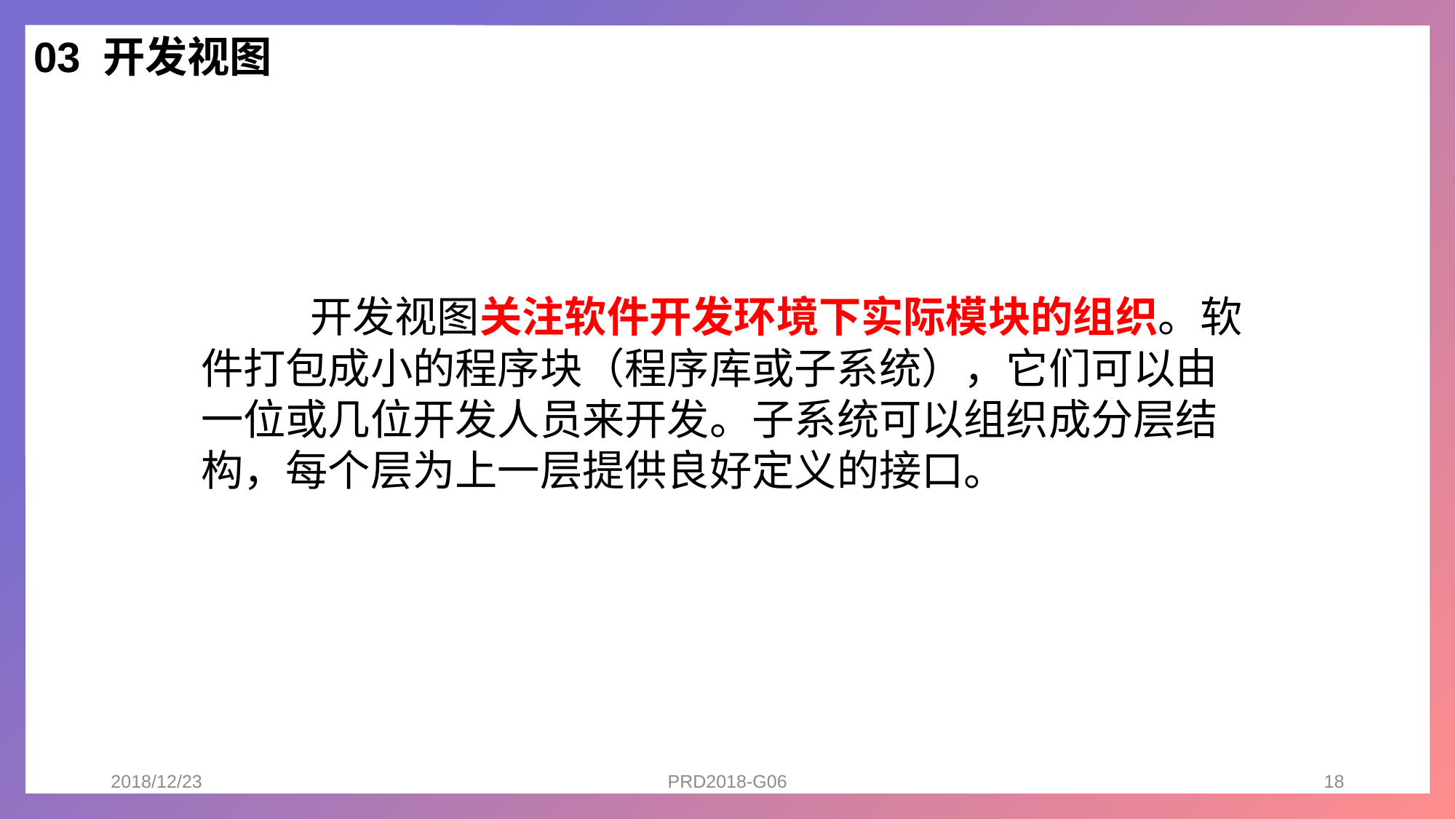

03 开发视图
	开发视图关注软件开发环境下实际模块的组织。软件打包成小的程序块（程序库或子系统），它们可以由一位或几位开发人员来开发。子系统可以组织成分层结构，每个层为上一层提供良好定义的接口。
2018/12/23
PRD2018-G06
18